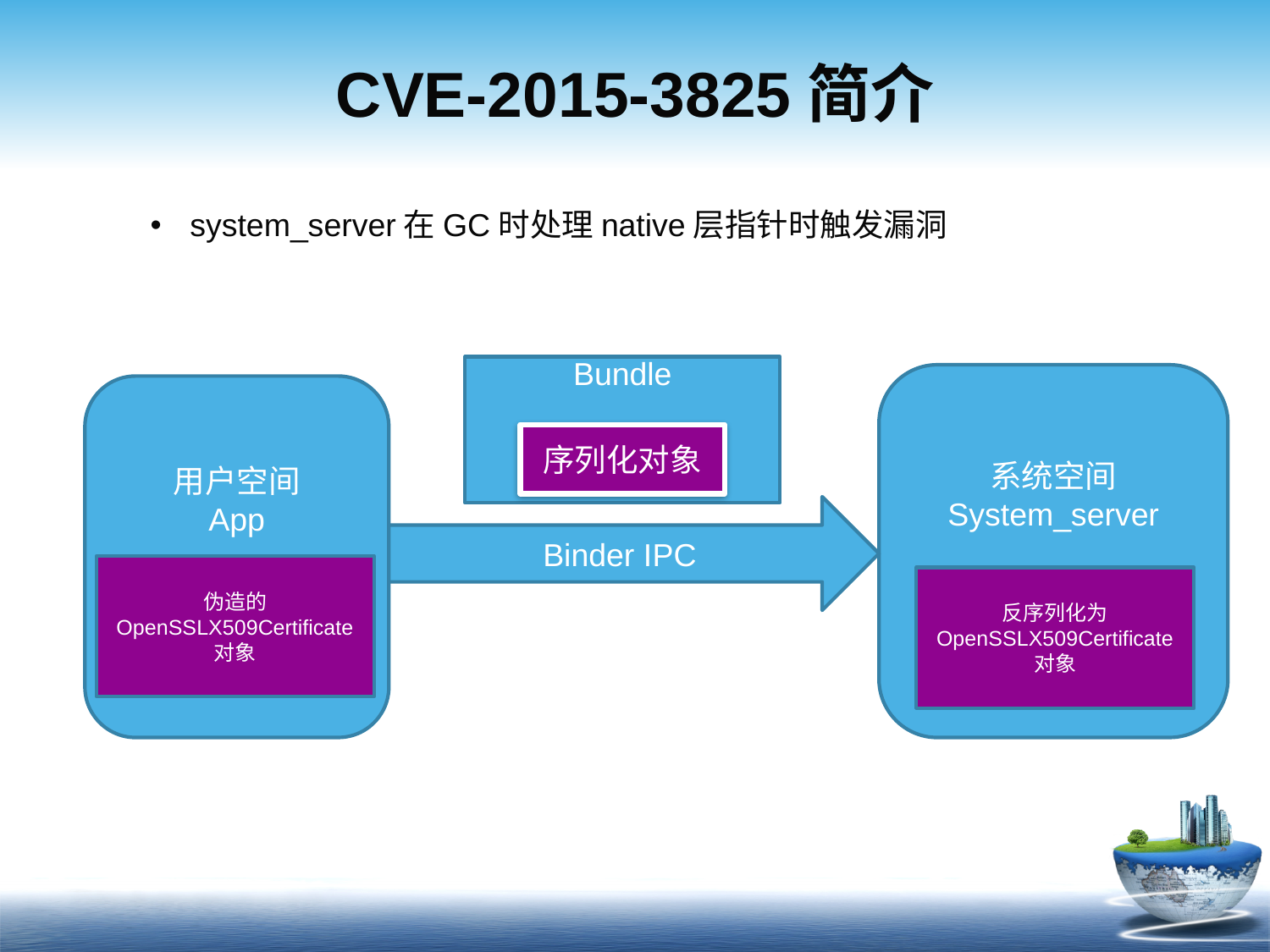

# CVE-2015-3825简介
system_server在GC时处理native层指针时触发漏洞
Bundle

序列化对象
系统空间
System_server

用户空间
App

Binder IPC
伪造的
OpenSSLX509Certificate
对象
反序列化为
OpenSSLX509Certificate
对象